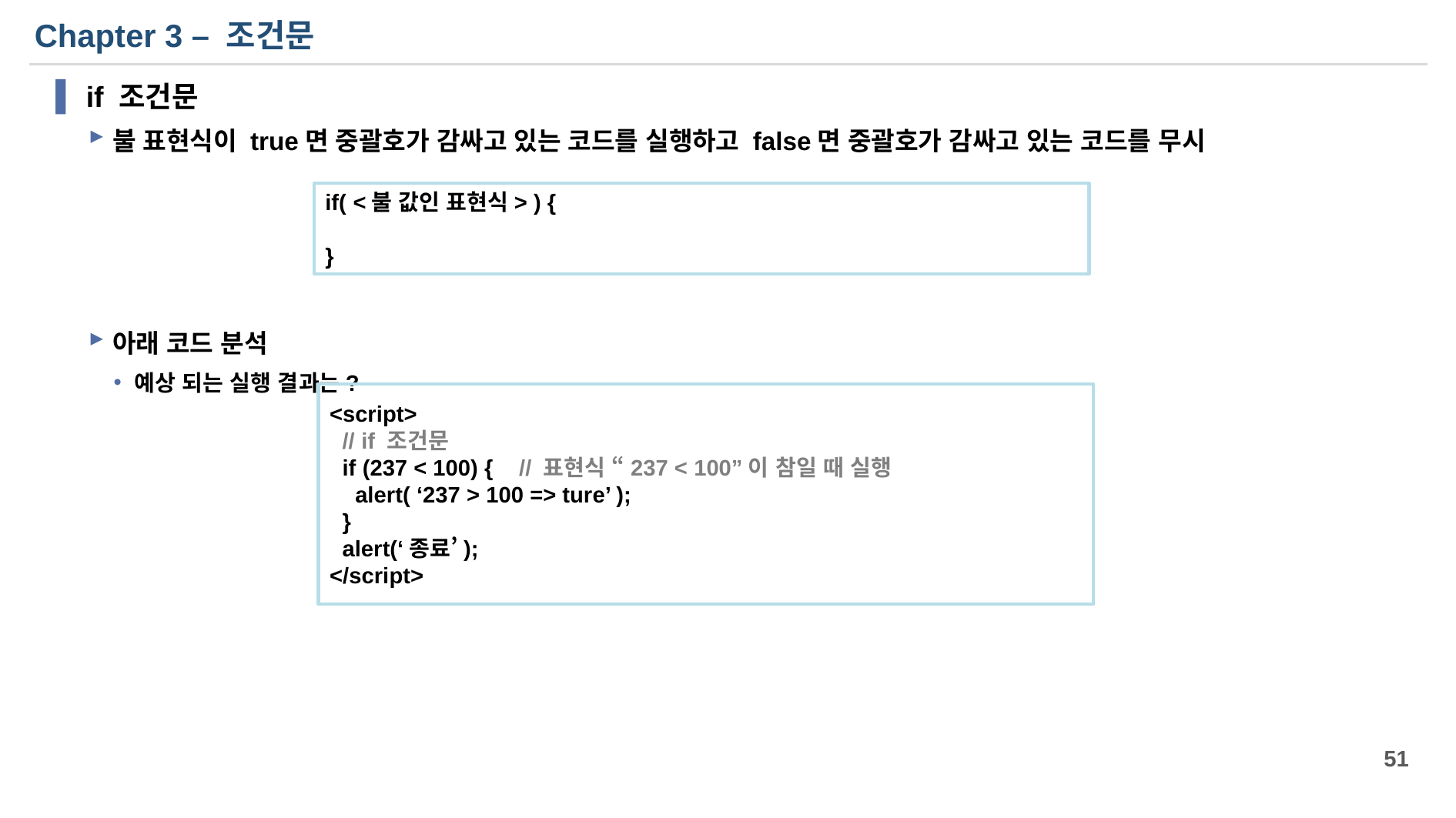

# Chapter 3 – 조건문
if 조건문
불 표현식이 true면 중괄호가 감싸고 있는 코드를 실행하고 false면 중괄호가 감싸고 있는 코드를 무시

아래 코드 분석
예상 되는 실행 결과는?

if( <불 값인 표현식> ) {

}
<script>
  // if 조건문
  if (237 < 100) {    // 표현식 “237 < 100”이 참일 때 실행
    alert( ‘237 > 100 => ture’ );
  }
  alert(‘종료’);
</script>
51